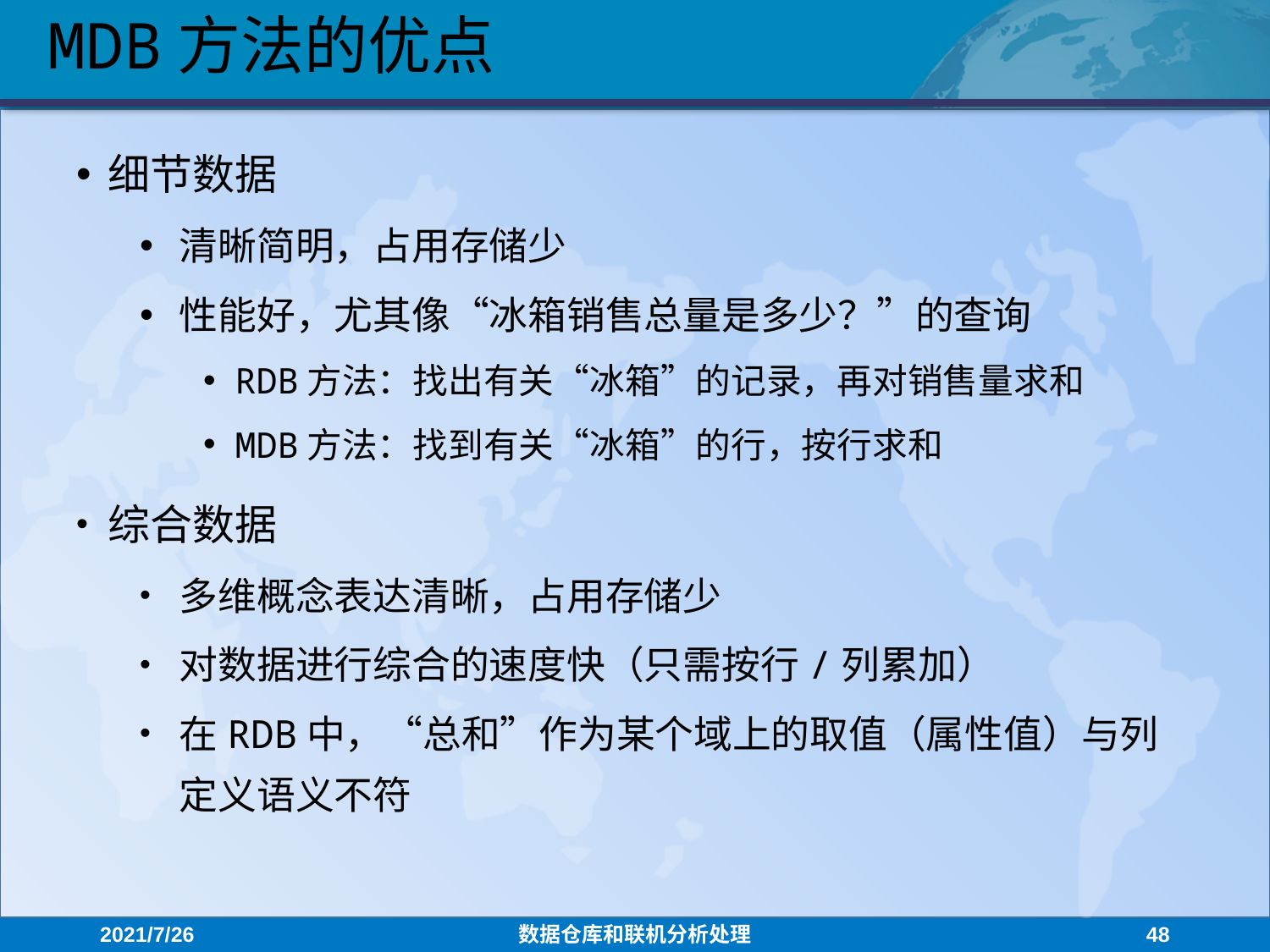

MDB方法的优点
细节数据
清晰简明，占用存储少
性能好，尤其像“冰箱销售总量是多少？”的查询
RDB方法：找出有关“冰箱”的记录，再对销售量求和
MDB方法：找到有关“冰箱”的行，按行求和
综合数据
多维概念表达清晰，占用存储少
对数据进行综合的速度快（只需按行/列累加）
在RDB中，“总和”作为某个域上的取值（属性值）与列定义语义不符
2021/7/26
数据仓库和联机分析处理
48